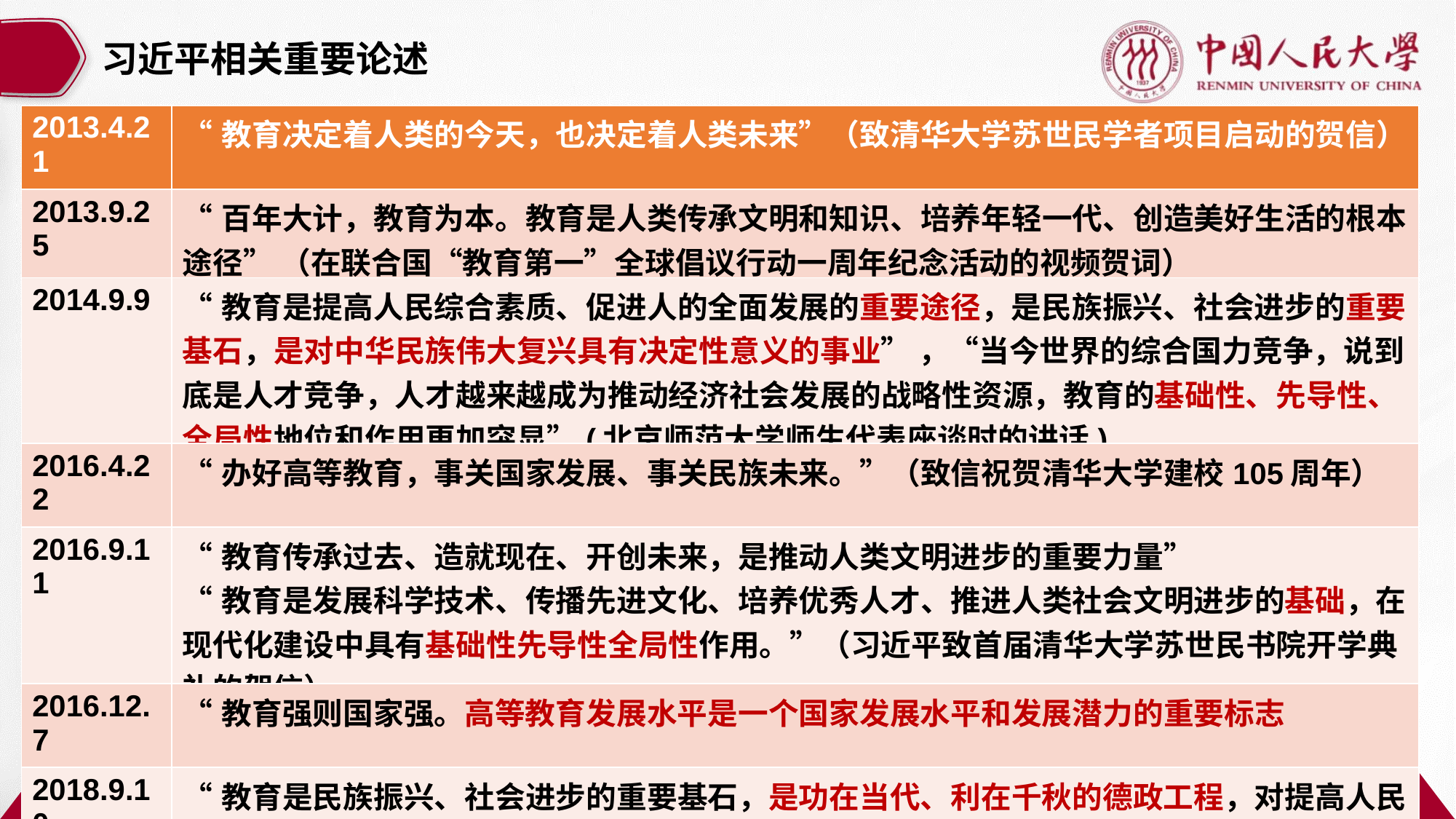

习近平相关重要论述
| 2013.4.21 | “教育决定着人类的今天，也决定着人类未来”（致清华大学苏世民学者项目启动的贺信） |
| --- | --- |
| 2013.9.25 | “百年大计，教育为本。教育是人类传承文明和知识、培养年轻一代、创造美好生活的根本途径” （在联合国“教育第一”全球倡议行动一周年纪念活动的视频贺词） |
| 2014.9.9 | “教育是提高人民综合素质、促进人的全面发展的重要途径，是民族振兴、社会进步的重要基石，是对中华民族伟大复兴具有决定性意义的事业” ，“当今世界的综合国力竞争，说到底是人才竞争，人才越来越成为推动经济社会发展的战略性资源，教育的基础性、先导性、全局性地位和作用更加突显”(北京师范大学师生代表座谈时的讲话) |
| 2016.4.22 | “办好高等教育，事关国家发展、事关民族未来。”（致信祝贺清华大学建校105周年） |
| 2016.9.11 | “教育传承过去、造就现在、开创未来，是推动人类文明进步的重要力量” “教育是发展科学技术、传播先进文化、培养优秀人才、推进人类社会文明进步的基础，在现代化建设中具有基础性先导性全局性作用。”（习近平致首届清华大学苏世民书院开学典礼的贺信） |
| 2016.12.7 | “教育强则国家强。高等教育发展水平是一个国家发展水平和发展潜力的重要标志 |
| 2018.9.10 | “教育是民族振兴、社会进步的重要基石，是功在当代、利在千秋的德政工程，对提高人民综合素质、促进人的全面发展、增强中华民族创新创造活力、实现中华民族伟大复兴具有决定性意义。教育是国之大计、党之大计。” |